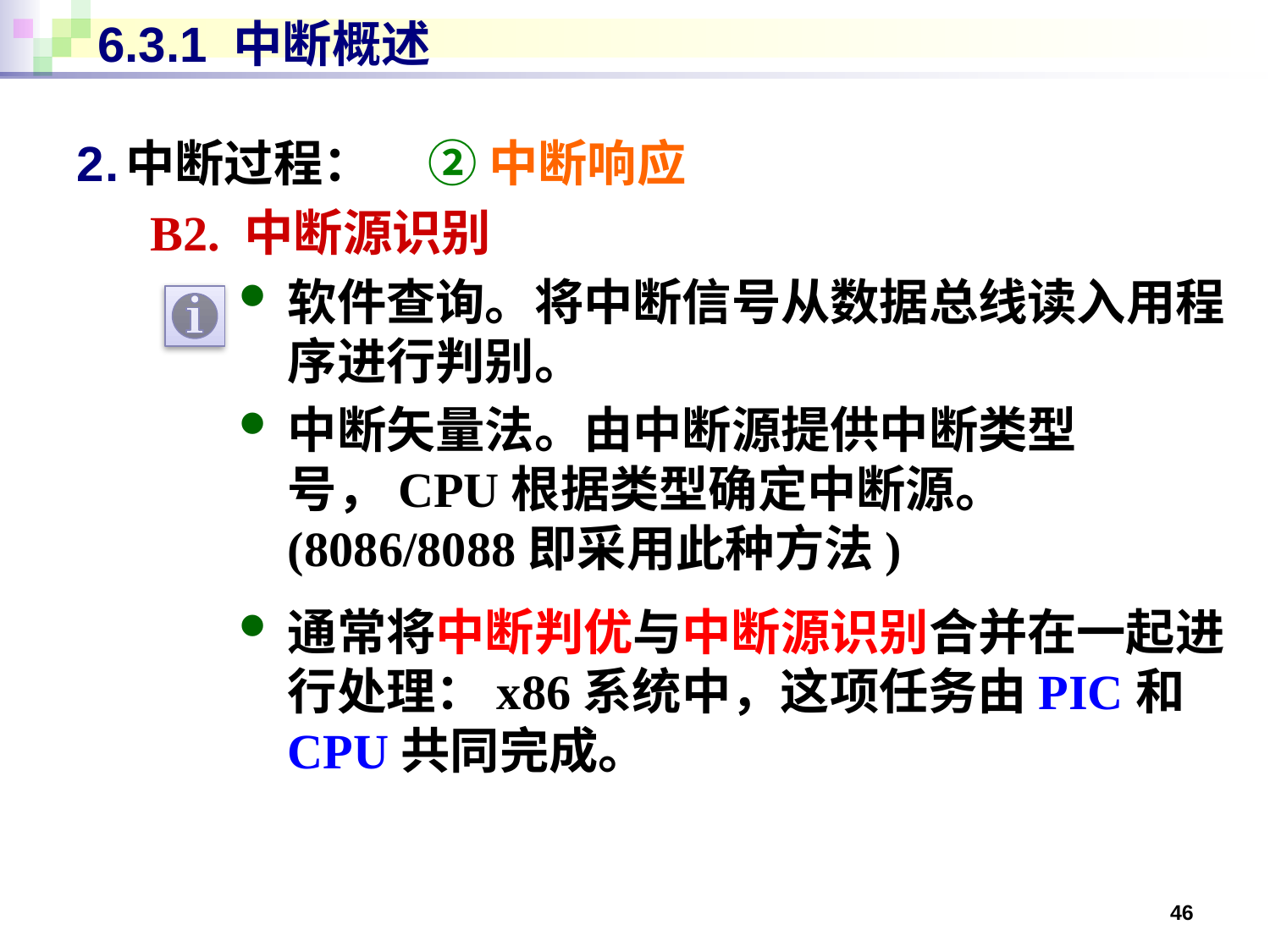

# 6.3.1 中断概述
中断过程：     ② 中断响应
B2. 中断源识别
软件查询。将中断信号从数据总线读入用程序进行判别。
中断矢量法。由中断源提供中断类型号，CPU根据类型确定中断源。
(8086/8088即采用此种方法)
通常将中断判优与中断源识别合并在一起进行处理：x86系统中，这项任务由PIC和CPU共同完成。

46